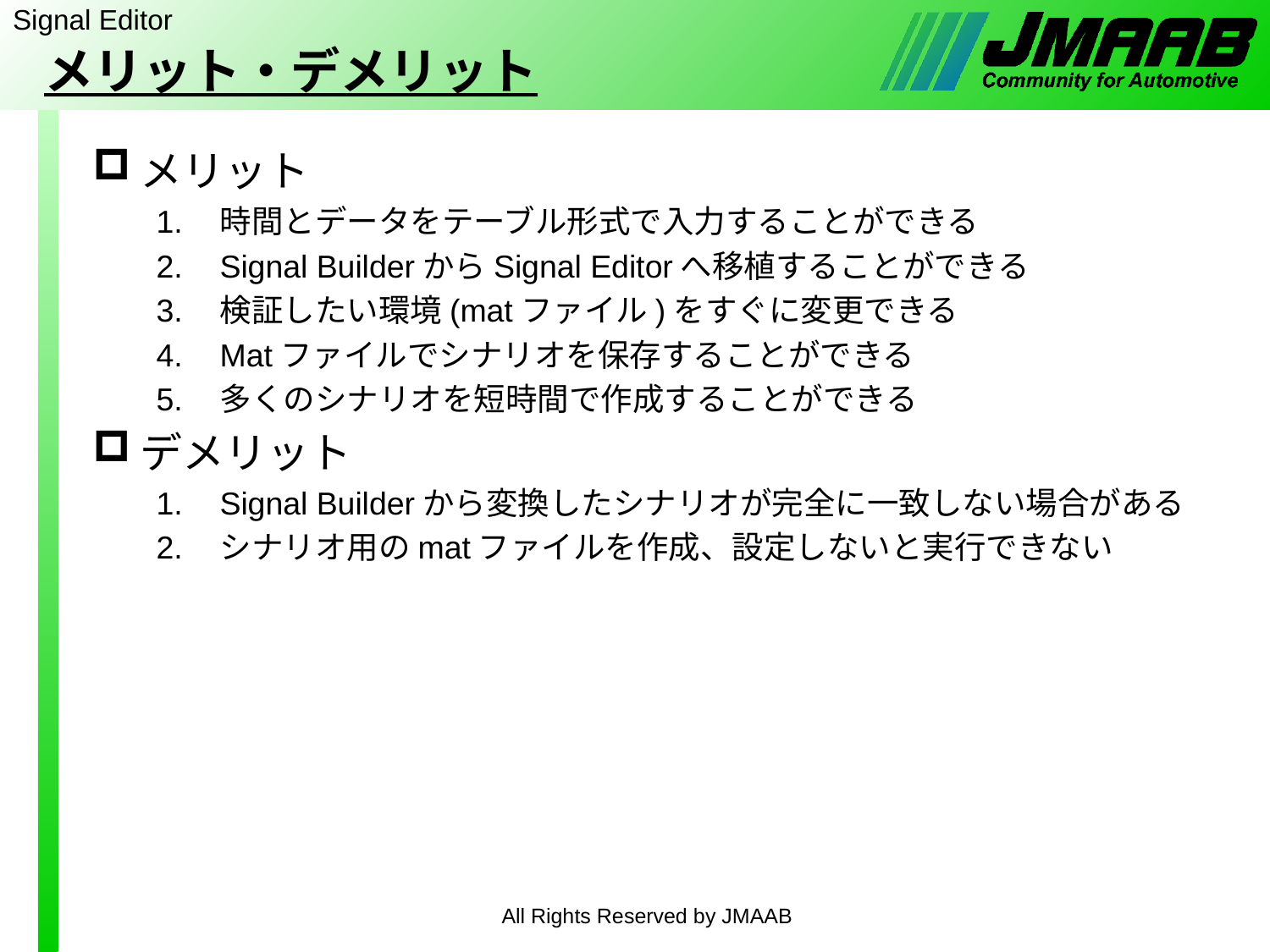

Signal Editor
メリット・デメリット
メリット
時間とデータをテーブル形式で入力することができる
Signal BuilderからSignal Editorへ移植することができる
検証したい環境(matファイル)をすぐに変更できる
Matファイルでシナリオを保存することができる
多くのシナリオを短時間で作成することができる
デメリット
Signal Builderから変換したシナリオが完全に一致しない場合がある
シナリオ用のmatファイルを作成、設定しないと実行できない